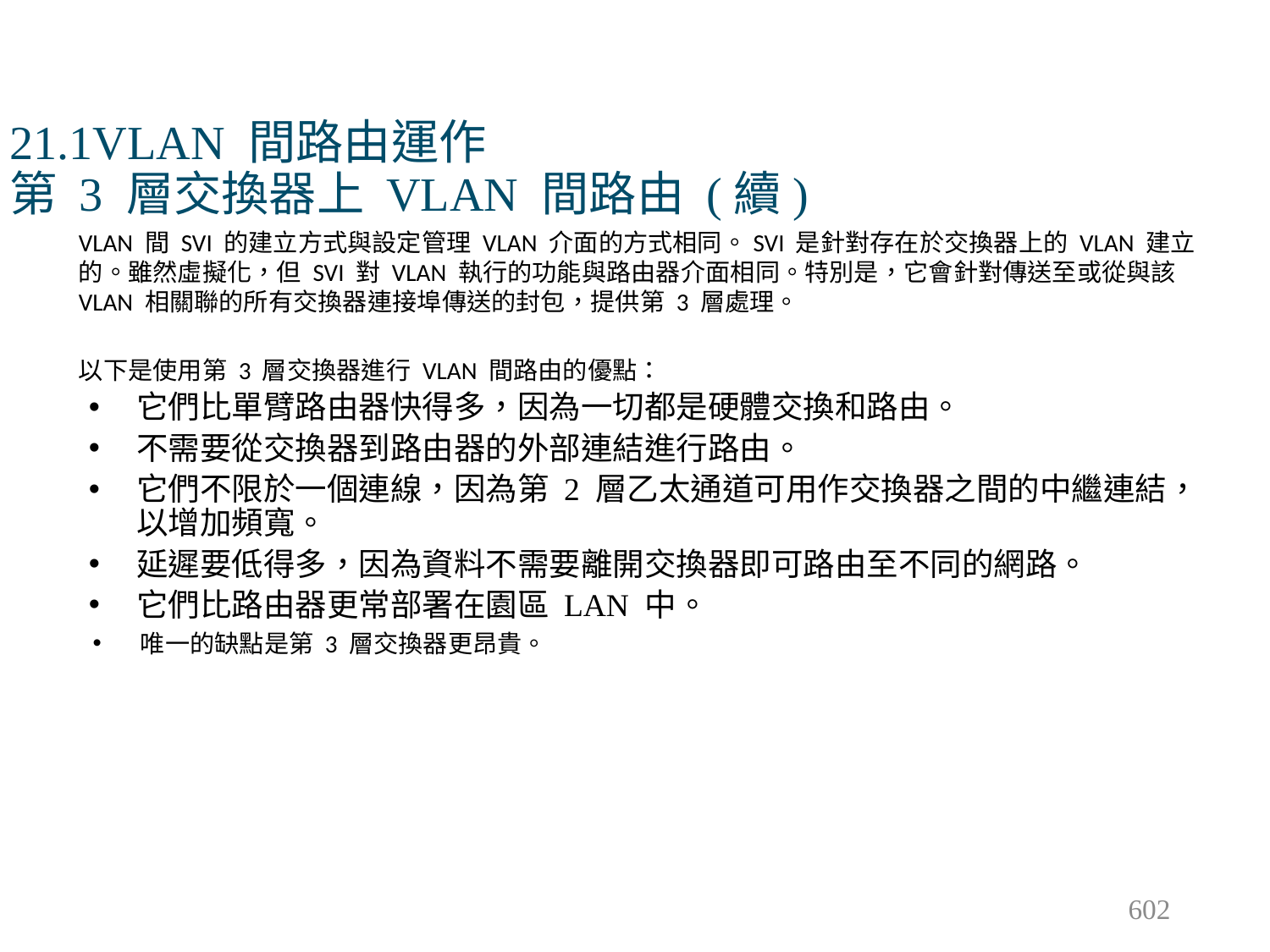

# 21.1VLAN 間路由運作 第 3 層交換器上 VLAN 間路由 (續)
VLAN 間 SVI 的建立方式與設定管理 VLAN 介面的方式相同。SVI 是針對存在於交換器上的 VLAN 建立的。雖然虛擬化，但 SVI 對 VLAN 執行的功能與路由器介面相同。特別是，它會針對傳送至或從與該 VLAN 相關聯的所有交換器連接埠傳送的封包，提供第 3 層處理。

以下是使用第 3 層交換器進行 VLAN 間路由的優點：
它們比單臂路由器快得多，因為一切都是硬體交換和路由。
不需要從交換器到路由器的外部連結進行路由。
它們不限於一個連線，因為第 2 層乙太通道可用作交換器之間的中繼連結，以增加頻寬。
延遲要低得多，因為資料不需要離開交換器即可路由至不同的網路。
它們比路由器更常部署在園區 LAN 中。
唯一的缺點是第 3 層交換器更昂貴。

602